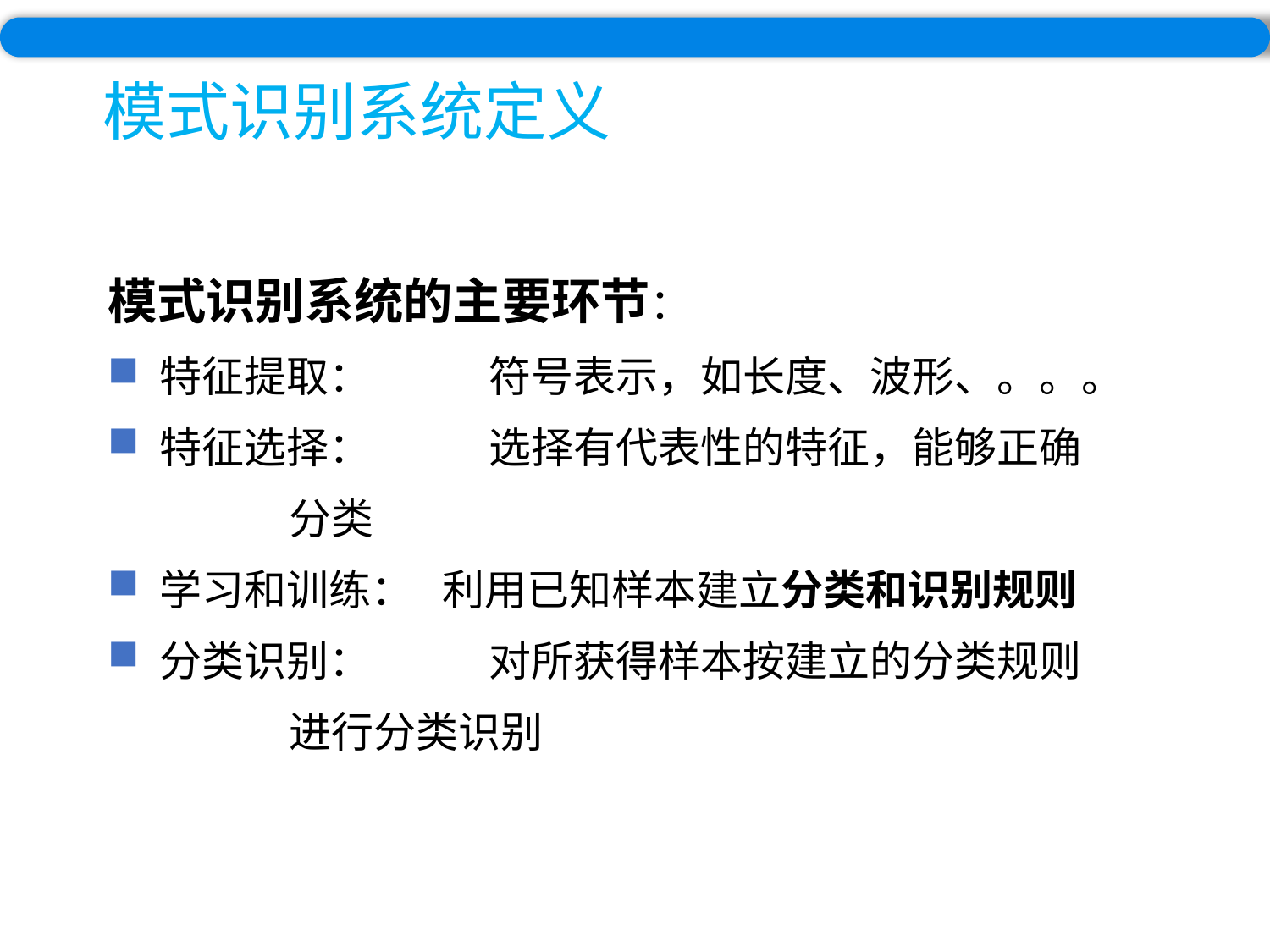

模式识别系统定义
模式识别系统的主要环节：
 特征提取：	符号表示，如长度、波形、。。。
 特征选择：	选择有代表性的特征，能够正确
                  分类
 学习和训练：   利用已知样本建立分类和识别规则
 分类识别：	对所获得样本按建立的分类规则
                  进行分类识别